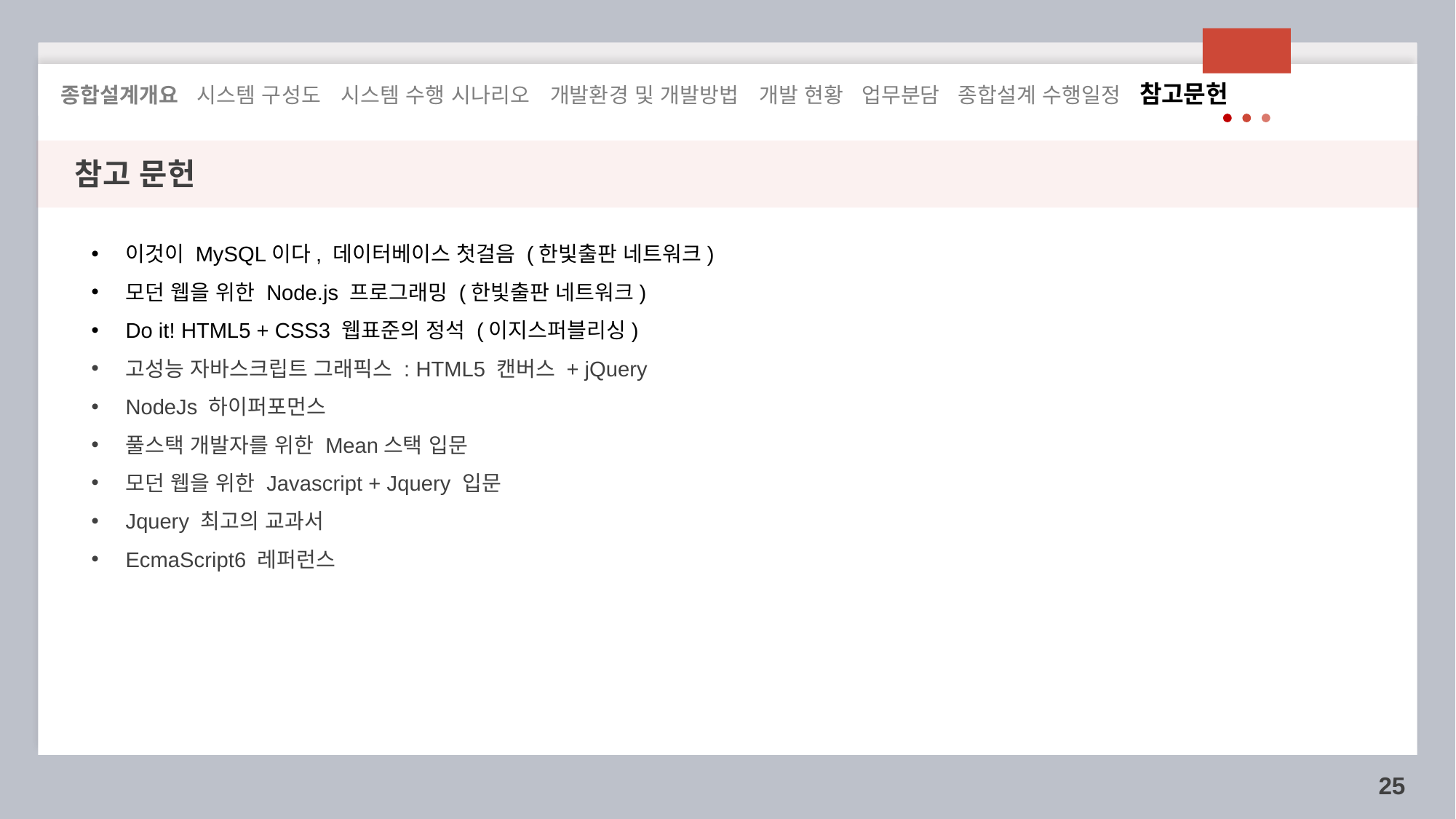

종합설계개요   시스템 구성도   시스템 수행 시나리오   개발환경 및 개발방법   개발 현황   업무분담   종합설계 수행일정   참고문헌

참고 문헌
이것이 MySQL이다, 데이터베이스 첫걸음 (한빛출판 네트워크)
모던 웹을 위한 Node.js 프로그래밍 (한빛출판 네트워크)
Do it! HTML5 + CSS3 웹표준의 정석 (이지스퍼블리싱)
고성능 자바스크립트 그래픽스 : HTML5 캔버스 + jQuery
NodeJs 하이퍼포먼스
풀스택 개발자를 위한 Mean스택 입문
모던 웹을 위한 Javascript + Jquery 입문
Jquery 최고의 교과서
EcmaScript6 레퍼런스
25